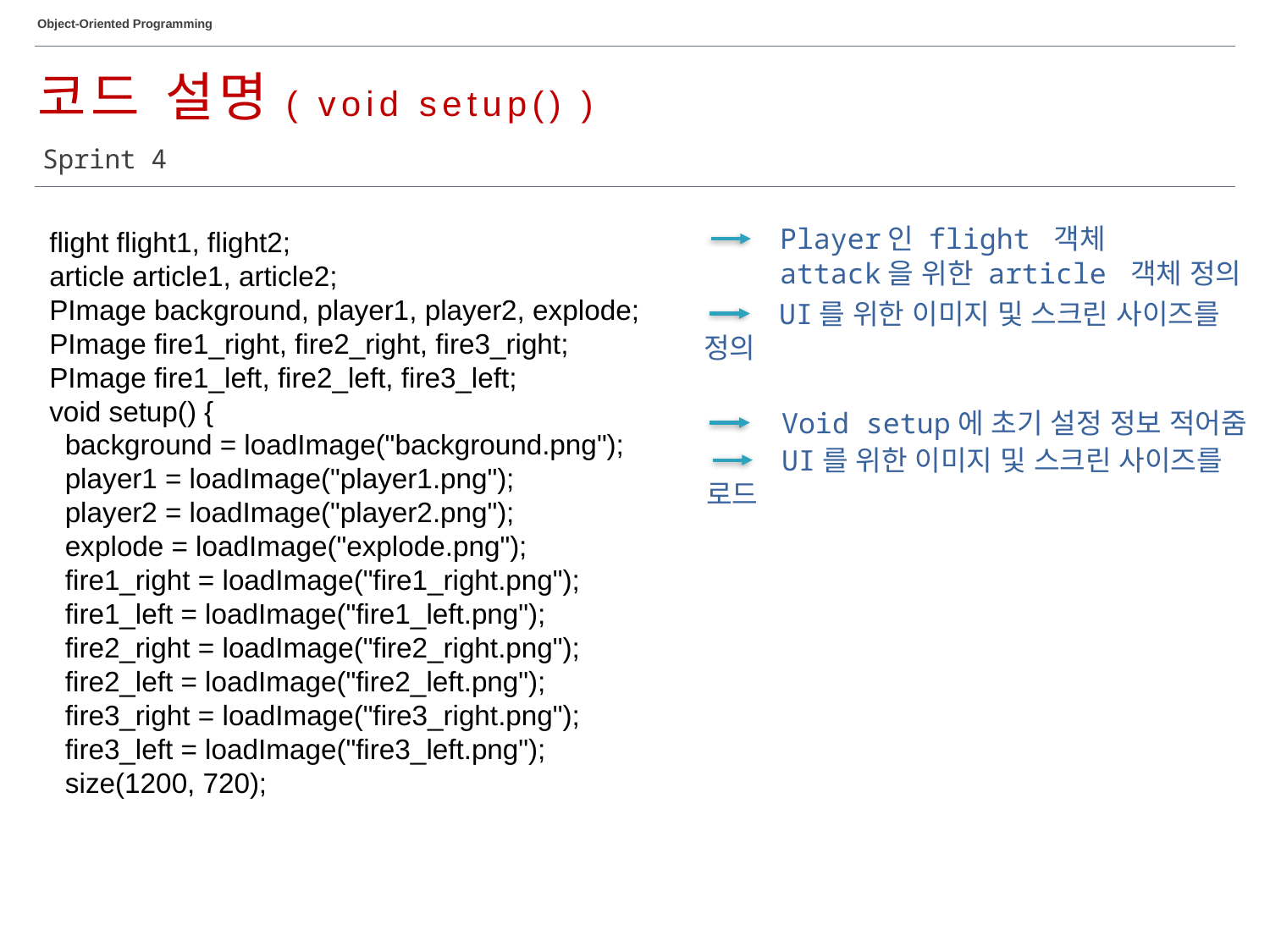

Object-Oriented Programming
코드 설명( void setup() )
Sprint 4
         Player인 flight 객체
         attack을 위한 article 객체 정의
flight flight1, flight2;
article article1, article2;
PImage background, player1, player2, explode;
PImage fire1_right, fire2_right, fire3_right;
PImage fire1_left, fire2_left, fire3_left;
void setup() {
  background = loadImage("background.png");
  player1 = loadImage("player1.png");
  player2 = loadImage("player2.png");
  explode = loadImage("explode.png");
  fire1_right = loadImage("fire1_right.png");
  fire1_left = loadImage("fire1_left.png");
  fire2_right = loadImage("fire2_right.png");
  fire2_left = loadImage("fire2_left.png");
  fire3_right = loadImage("fire3_right.png");
  fire3_left = loadImage("fire3_left.png");
  size(1200, 720);

         UI를 위한 이미지 및 스크린 사이즈를
         정의

         Void setup에 초기 설정 정보 적어줌

         UI를 위한 이미지 및 스크린 사이즈를
         로드